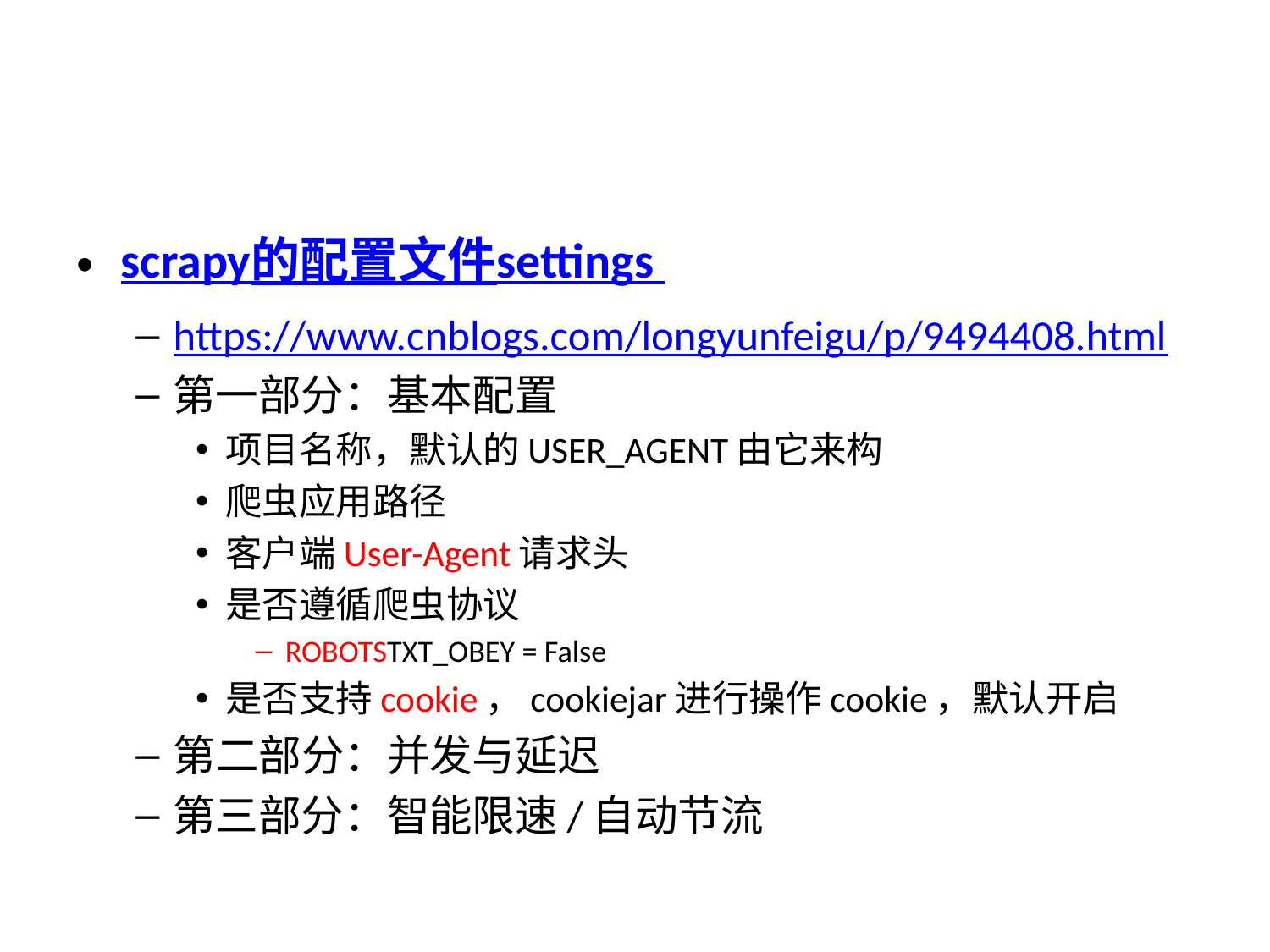

#
scrapy的配置文件settings
https://www.cnblogs.com/longyunfeigu/p/9494408.html
第一部分：基本配置
项目名称，默认的USER_AGENT由它来构
爬虫应用路径
客户端User-Agent请求头
是否遵循爬虫协议
ROBOTSTXT_OBEY = False
是否支持cookie，cookiejar进行操作cookie，默认开启
第二部分：并发与延迟
第三部分：智能限速/自动节流